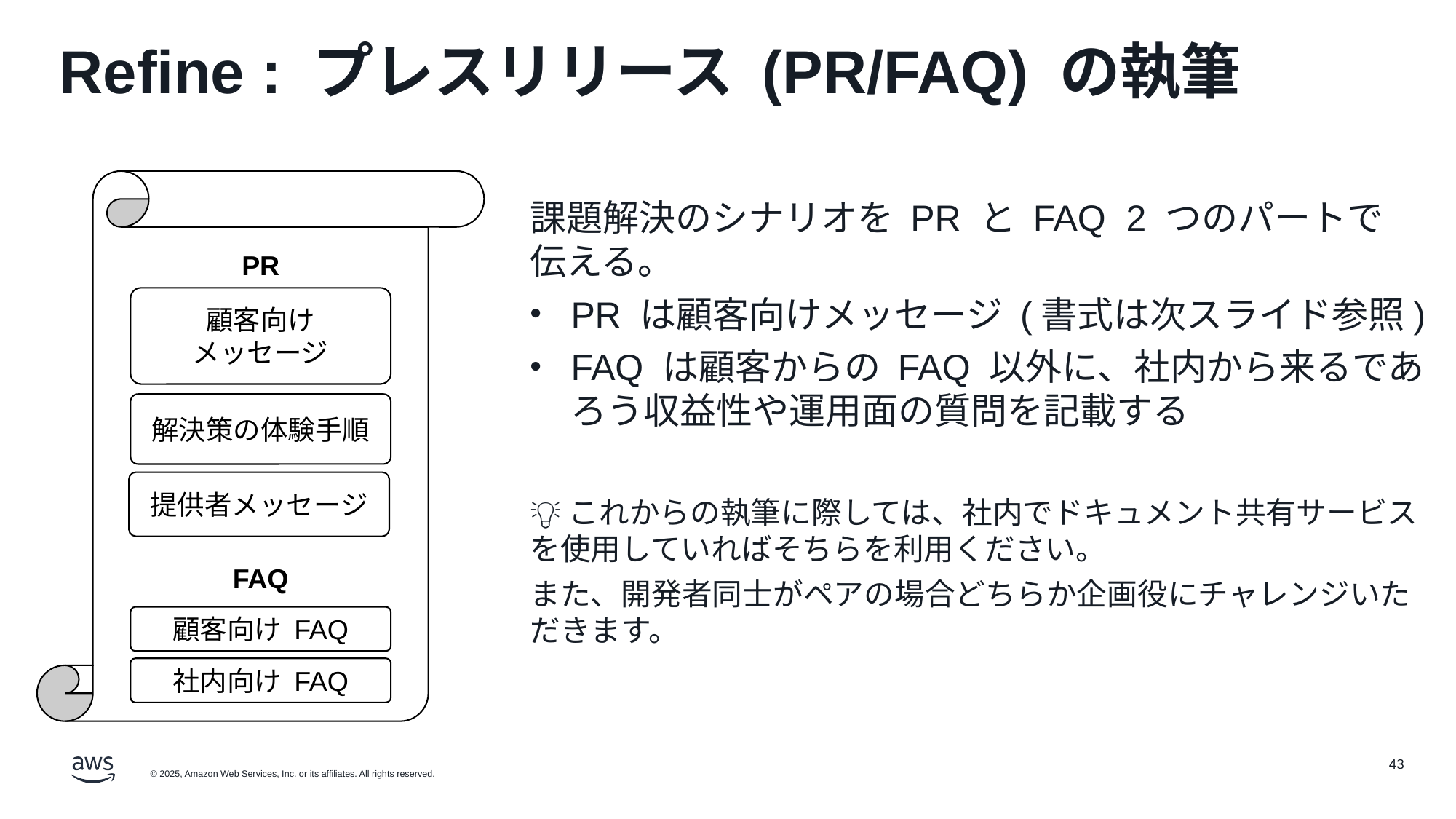

# Refine : プレスリリース (PR/FAQ) の執筆

課題解決のシナリオを PR と FAQ  2 つのパートで
伝える。
PR は顧客向けメッセージ (書式は次スライド参照)
FAQ は顧客からの FAQ 以外に、社内から来るであろう収益性や運用面の質問を記載する

💡これからの執筆に際しては、社内でドキュメント共有サービスを使用していればそちらを利用ください。
また、開発者同士がペアの場合どちらか企画役にチャレンジいただきます。
PR
顧客向け
メッセージ
解決策の体験手順
提供者メッセージ
FAQ
顧客向け FAQ
社内向け FAQ
43